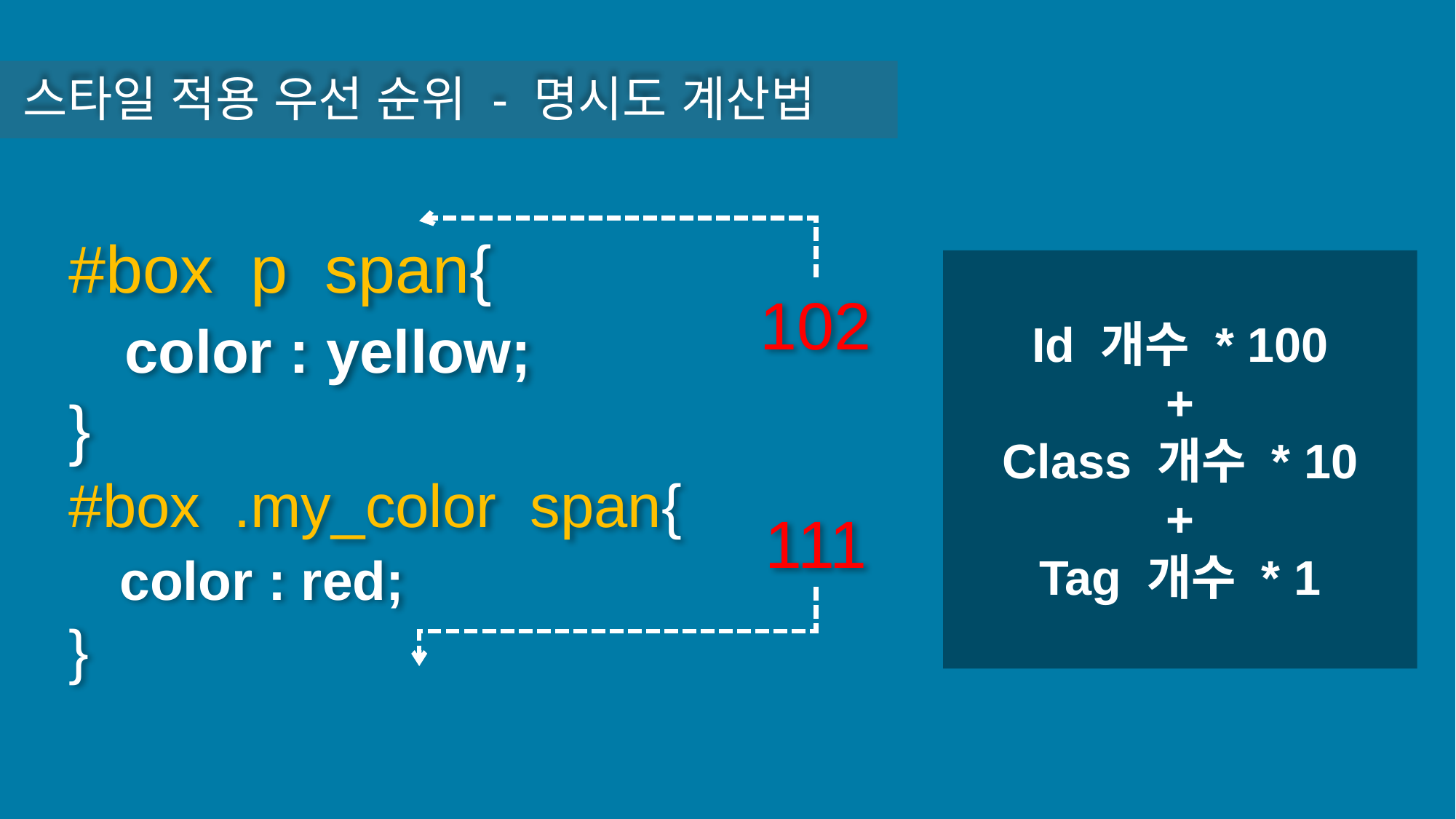

스타일 적용 우선 순위 - 명시도 계산법
#box  p  span{
   color : yellow;
}
#box  .my_color  span{
   color : red;
}

Id 개수 * 100
+
Class 개수 * 10
+
Tag 개수 * 1

102
111